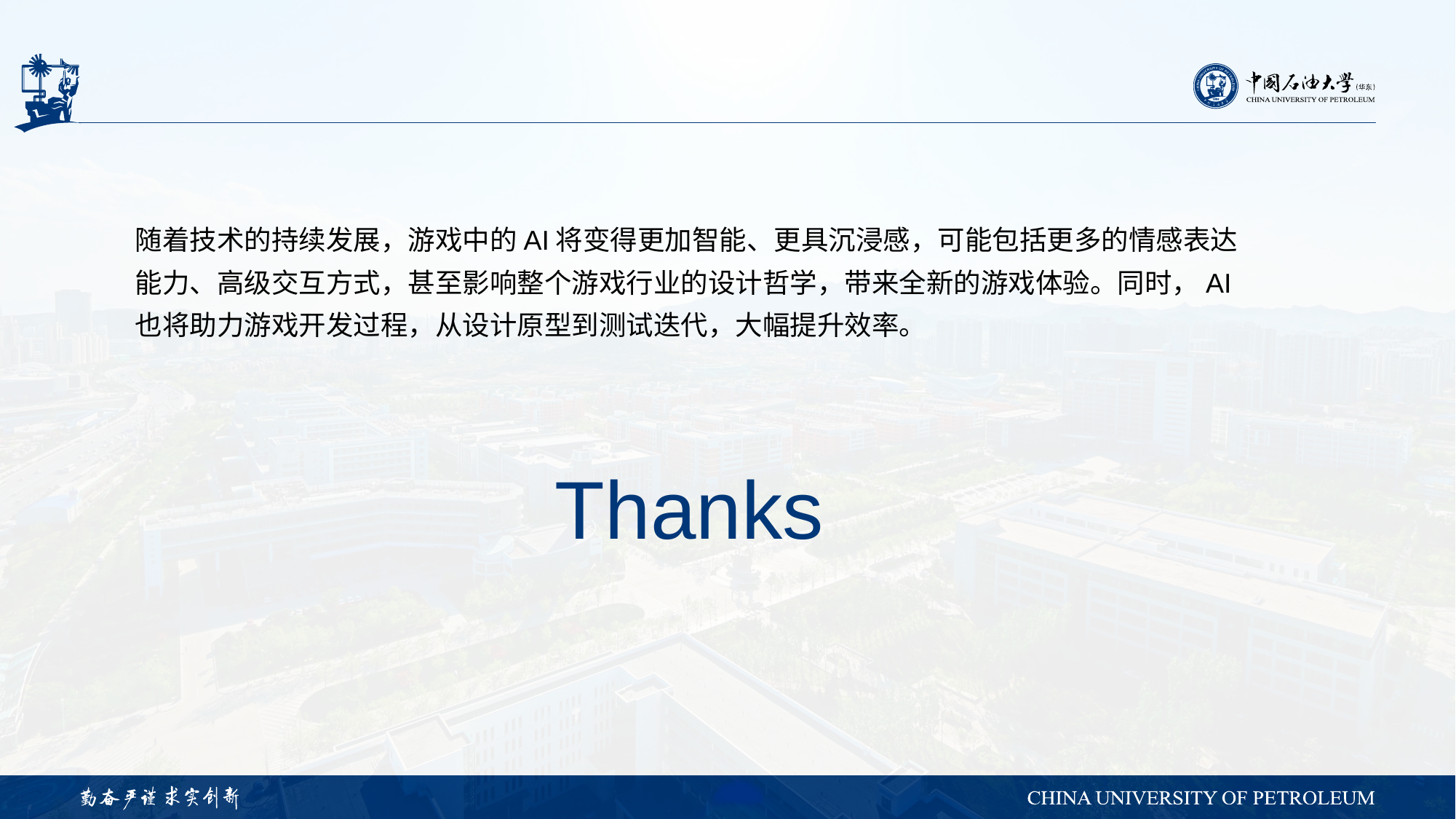

随着技术的持续发展，游戏中的AI将变得更加智能、更具沉浸感，可能包括更多的情感表达能力、高级交互方式，甚至影响整个游戏行业的设计哲学，带来全新的游戏体验。同时，AI也将助力游戏开发过程，从设计原型到测试迭代，大幅提升效率。

Thanks